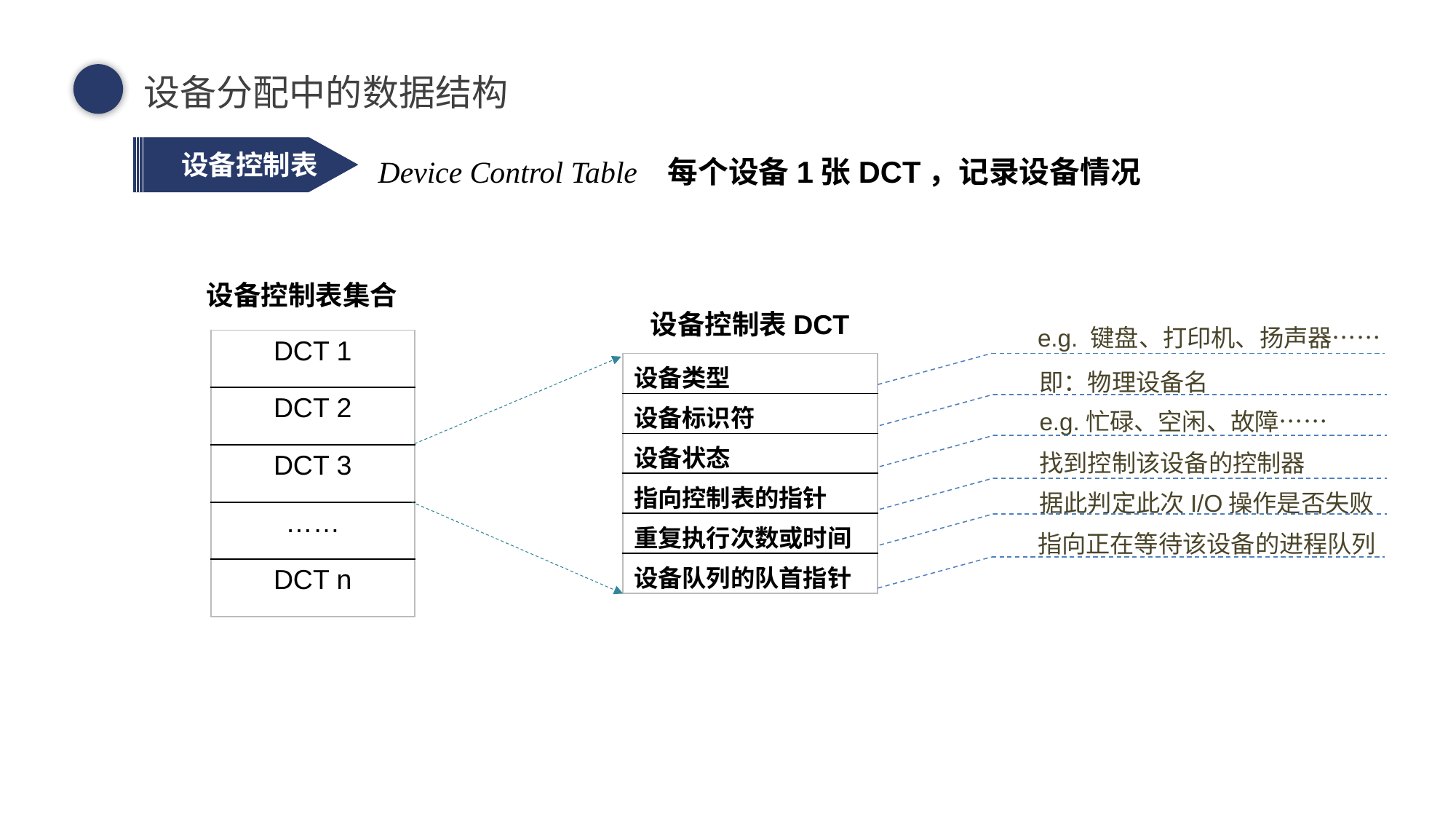

设备分配中的数据结构

设备控制表
Device Control Table   每个设备1张DCT，记录设备情况
设备控制表集合
设备控制表DCT
e.g. 键盘、打印机、扬声器……
| DCT 1 |
| --- |
| DCT 2 |
| DCT 3 |
| …… |
| DCT n |
| 设备类型 |
| --- |
| 设备标识符 |
| 设备状态 |
| 指向控制表的指针 |
| 重复执行次数或时间 |
| 设备队列的队首指针 |
即：物理设备名
e.g.忙碌、空闲、故障……
找到控制该设备的控制器
据此判定此次I/O操作是否失败
指向正在等待该设备的进程队列